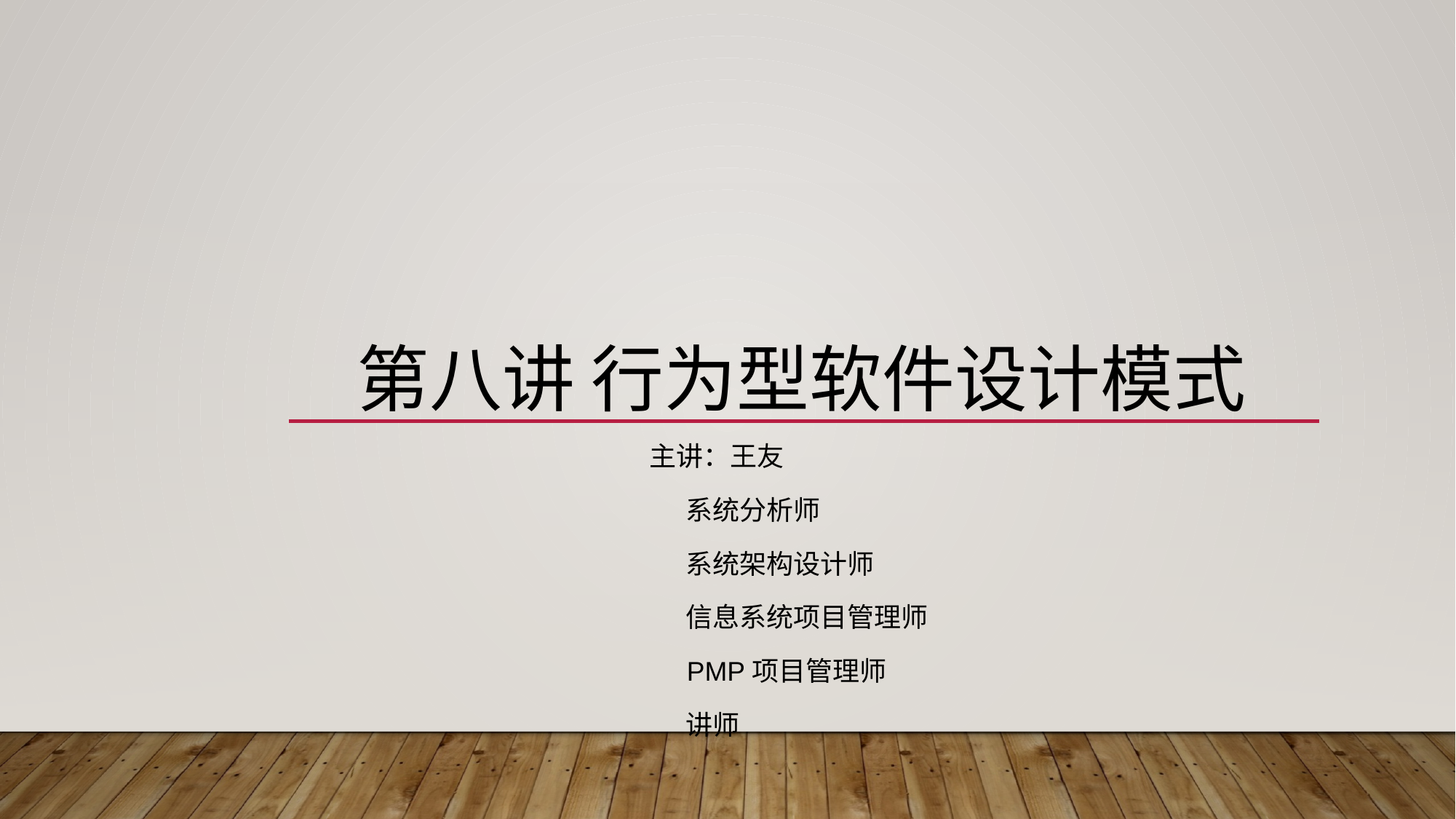

# 第八讲 行为型软件设计模式
主讲：王友
     系统分析师
     系统架构设计师
     信息系统项目管理师
     PMP项目管理师
     讲师